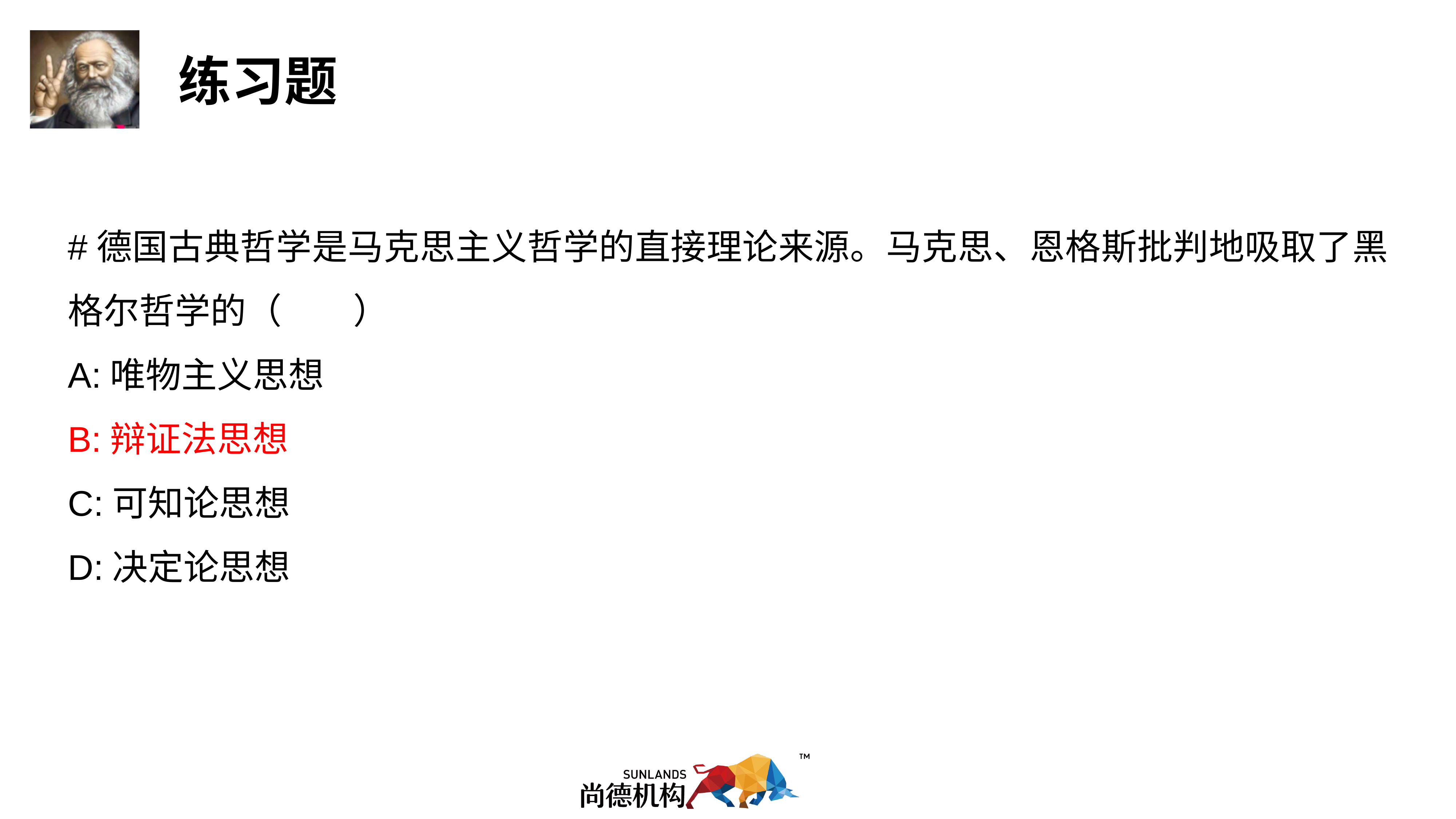

#德国古典哲学是马克思主义哲学的直接理论来源。马克思、恩格斯批判地吸取了黑格尔哲学的（　　）
A:唯物主义思想
B:辩证法思想
C:可知论思想
D:决定论思想